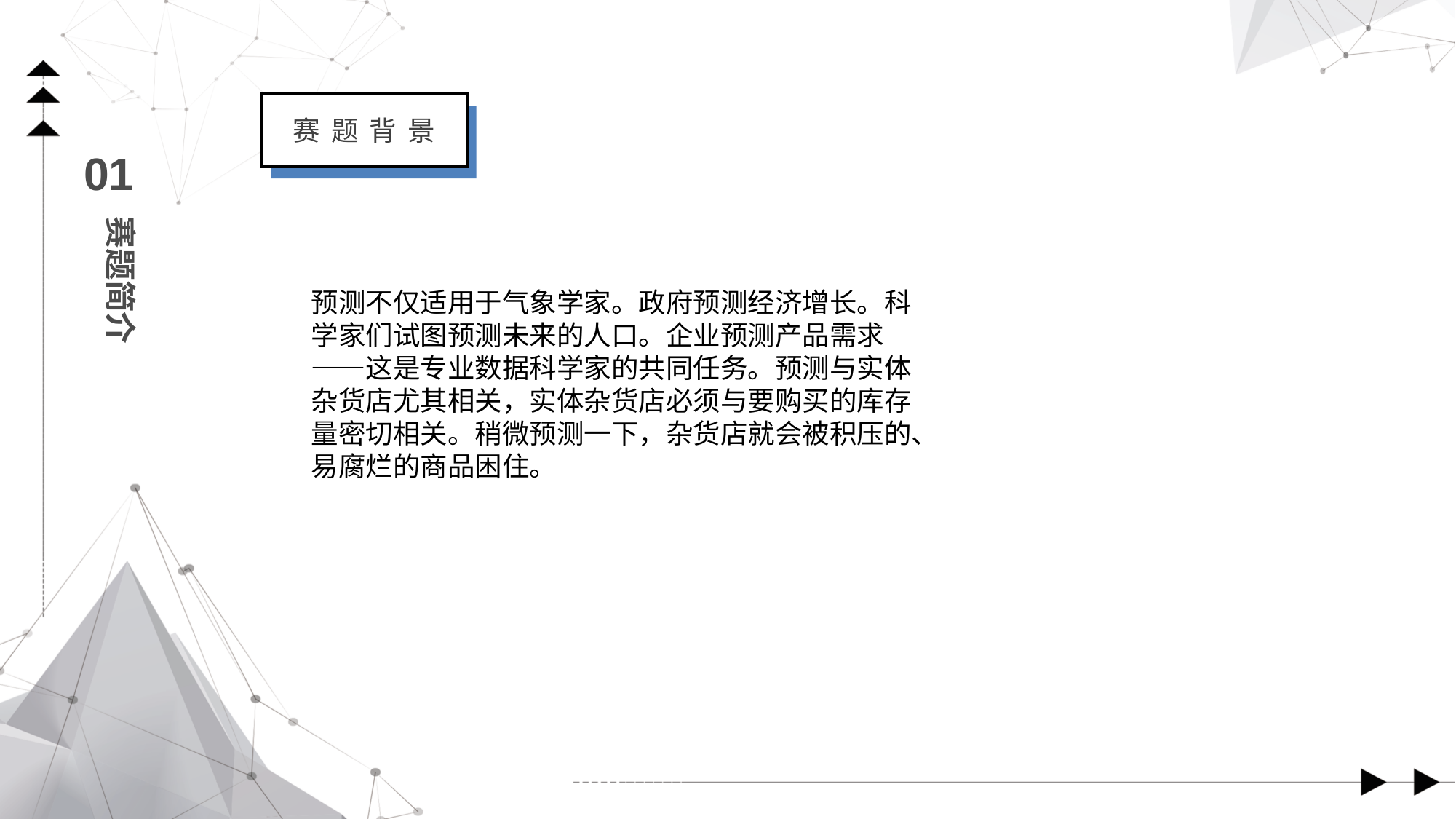

赛 题 背 景
01
赛题简介
预测不仅适用于气象学家。政府预测经济增长。科学家们试图预测未来的人口。企业预测产品需求——这是专业数据科学家的共同任务。预测与实体杂货店尤其相关，实体杂货店必须与要购买的库存量密切相关。稍微预测一下，杂货店就会被积压的、易腐烂的商品困住。